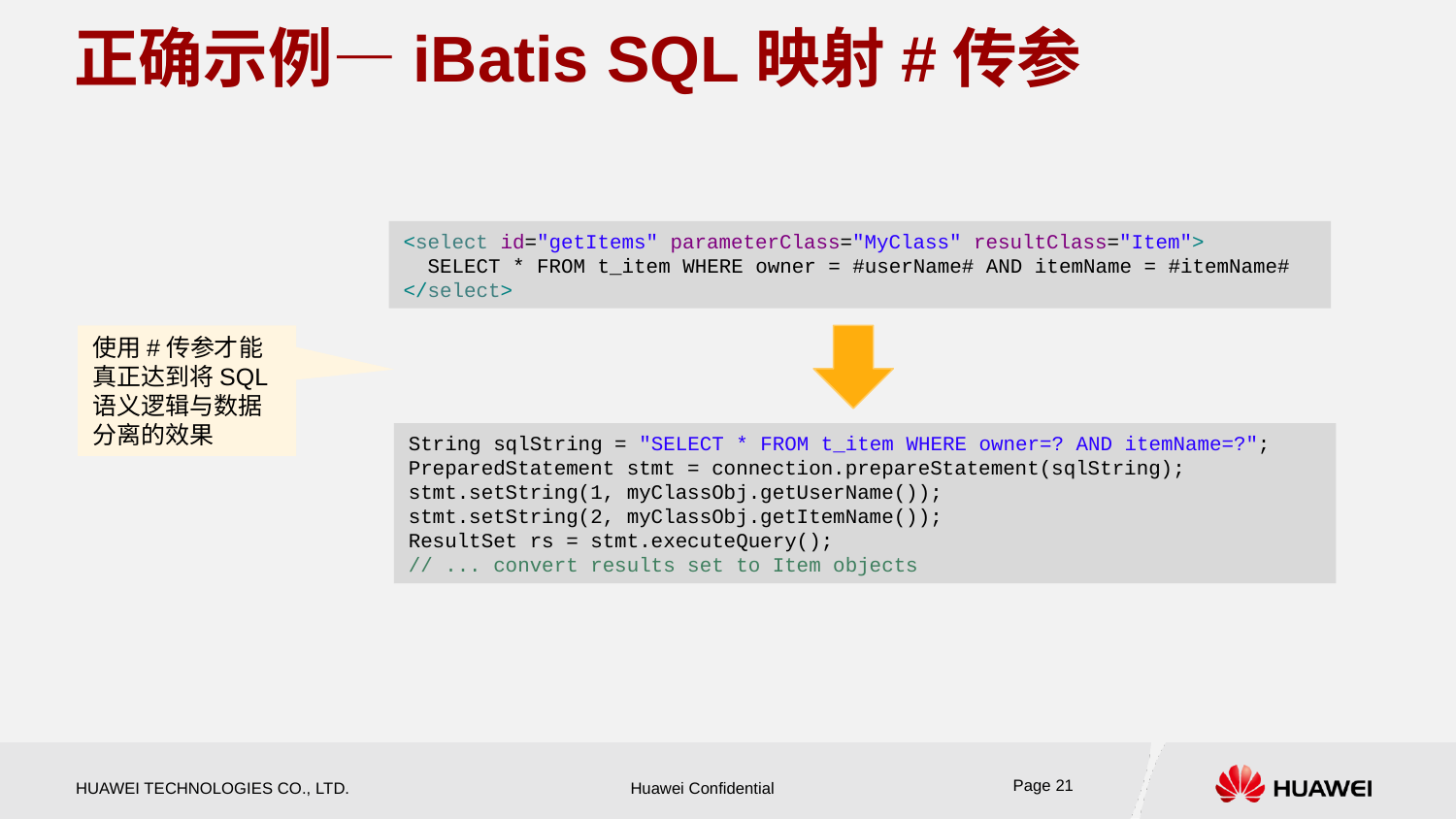

# 正确示例—iBatis SQL映射#传参
<select id="getItems" parameterClass="MyClass" resultClass="Item">
  SELECT * FROM t_item WHERE owner = #userName# AND itemName = #itemName#
</select>
使用#传参才能真正达到将SQL语义逻辑与数据分离的效果

String sqlString = "SELECT * FROM t_item WHERE owner=? AND itemName=?";
PreparedStatement stmt = connection.prepareStatement(sqlString);
stmt.setString(1, myClassObj.getUserName());
stmt.setString(2, myClassObj.getItemName());
ResultSet rs = stmt.executeQuery();
// ... convert results set to Item objects